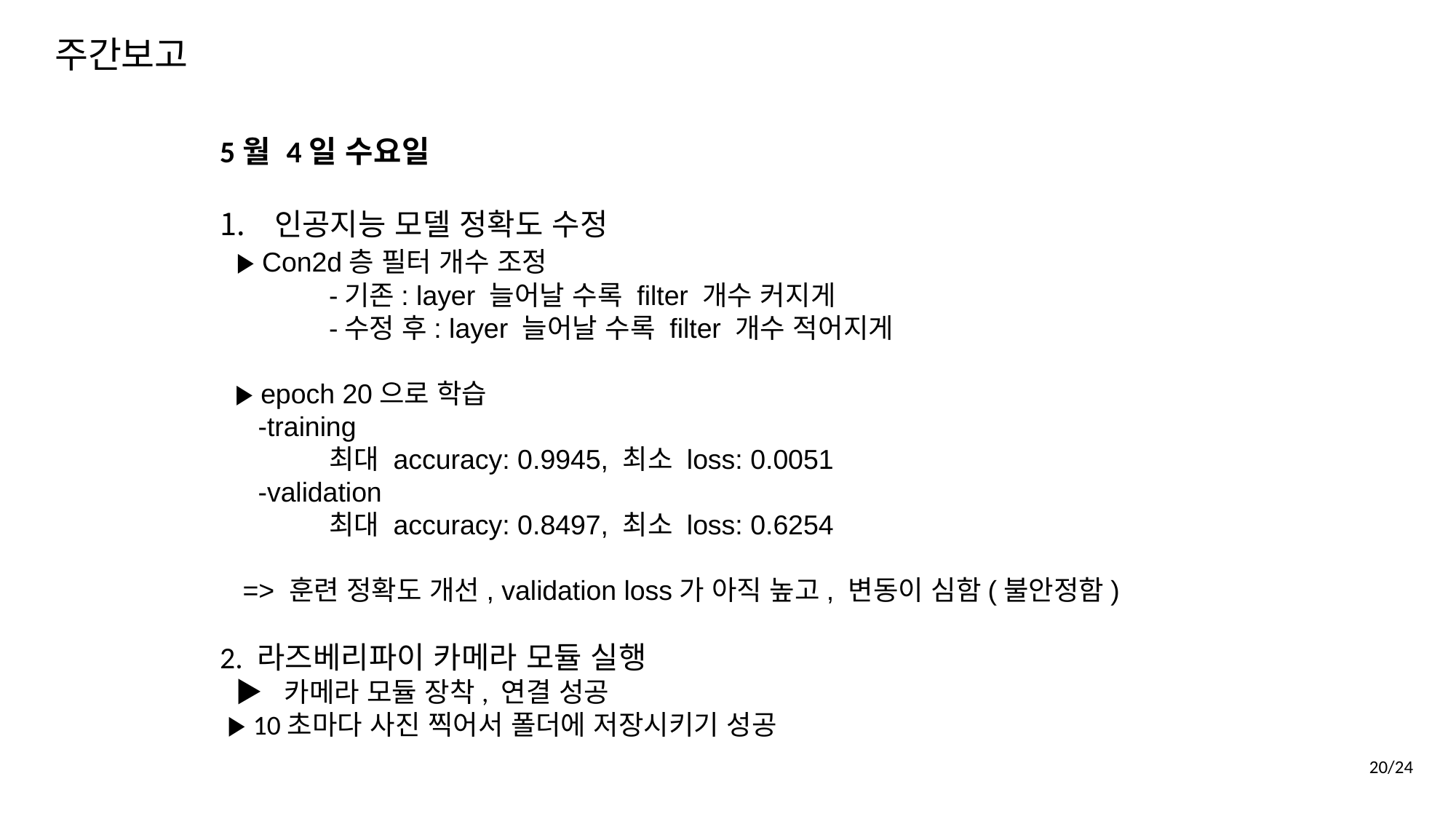

주간보고
5월 4일 수요일

인공지능 모델 정확도 수정
  ▶ Con2d층 필터 개수 조정
	-기존: layer 늘어날 수록 filter 개수 커지게
	-수정 후: layer 늘어날 수록 filter 개수 적어지게

  ▶ epoch 20으로 학습
     -training
	최대 accuracy: 0.9945, 최소 loss: 0.0051
     -validation
	최대 accuracy: 0.8497, 최소 loss: 0.6254

   => 훈련 정확도 개선, validation loss가 아직 높고, 변동이 심함(불안정함)

2. 라즈베리파이 카메라 모듈 실행
  ▶  카메라 모듈 장착, 연결 성공
 ▶ 10초마다 사진 찍어서 폴더에 저장시키기 성공
20/24